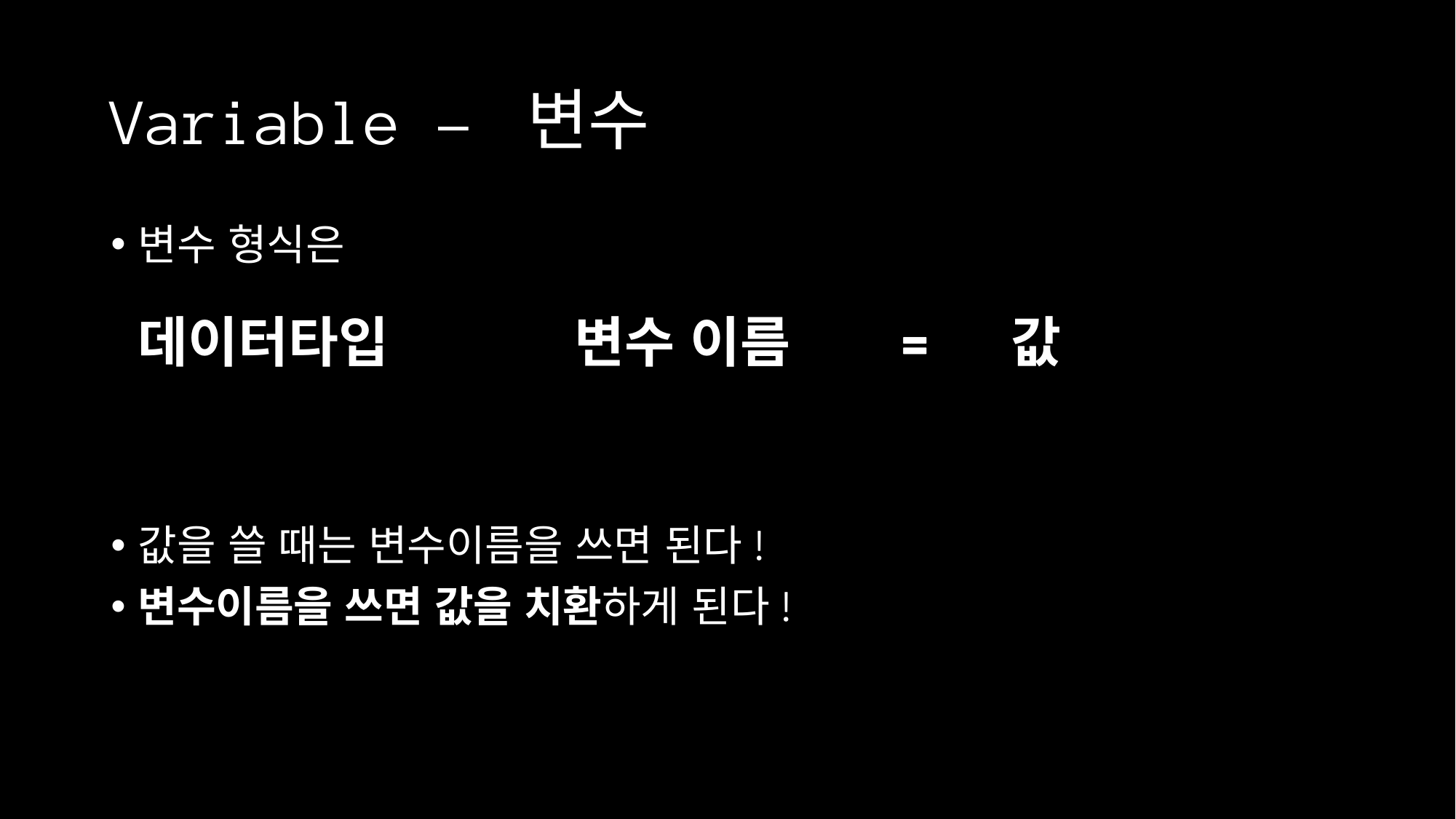

# Variable - 변수
변수 형식은
데이터타입		변수 이름		=	값

값을 쓸 때는 변수이름을 쓰면 된다!
변수이름을 쓰면 값을 치환하게 된다!